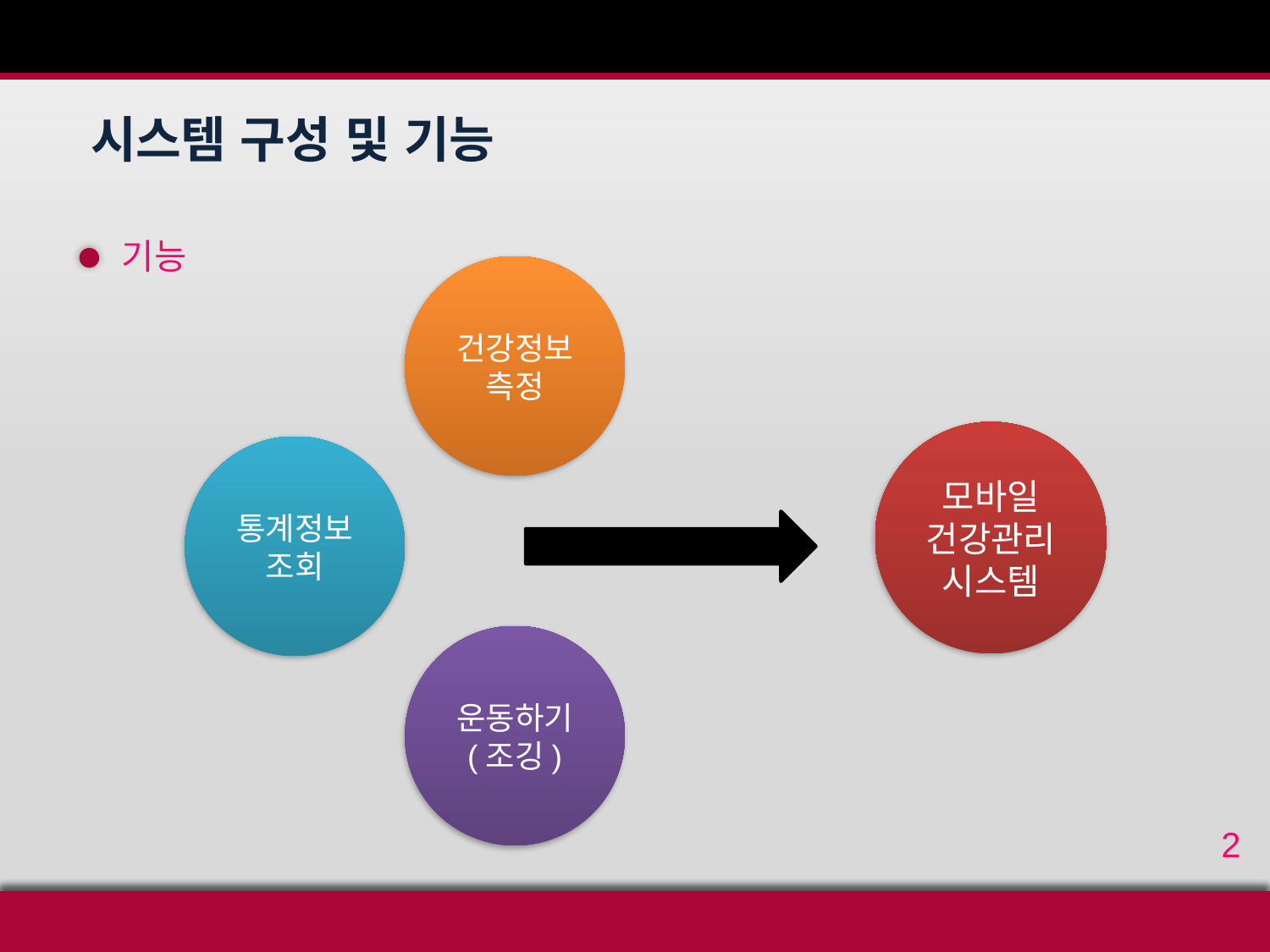

시스템 구성 및 기능
기능

건강정보 측정

모바일
건강관리
시스템
통계정보조회

운동하기
(조깅)
2